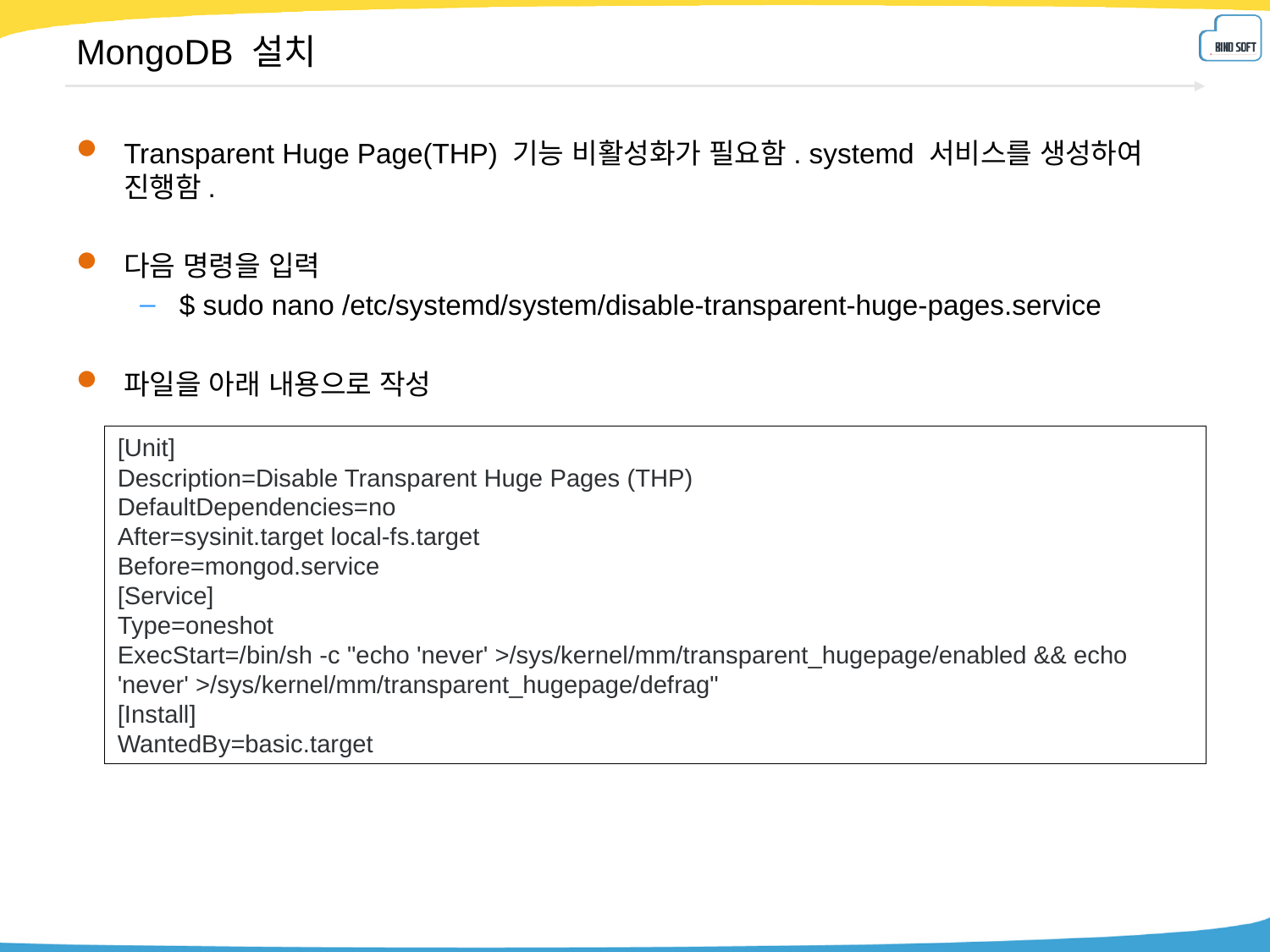

# MongoDB 설치
Transparent Huge Page(THP) 기능 비활성화가 필요함. systemd 서비스를 생성하여 진행함.

다음 명령을 입력
$ sudo nano /etc/systemd/system/disable-transparent-huge-pages.service

파일을 아래 내용으로 작성

[Unit]
Description=Disable Transparent Huge Pages (THP)
DefaultDependencies=no
After=sysinit.target local-fs.target
Before=mongod.service
[Service]
Type=oneshot
ExecStart=/bin/sh -c "echo 'never' >/sys/kernel/mm/transparent_hugepage/enabled && echo 'never' >/sys/kernel/mm/transparent_hugepage/defrag"
[Install]
WantedBy=basic.target